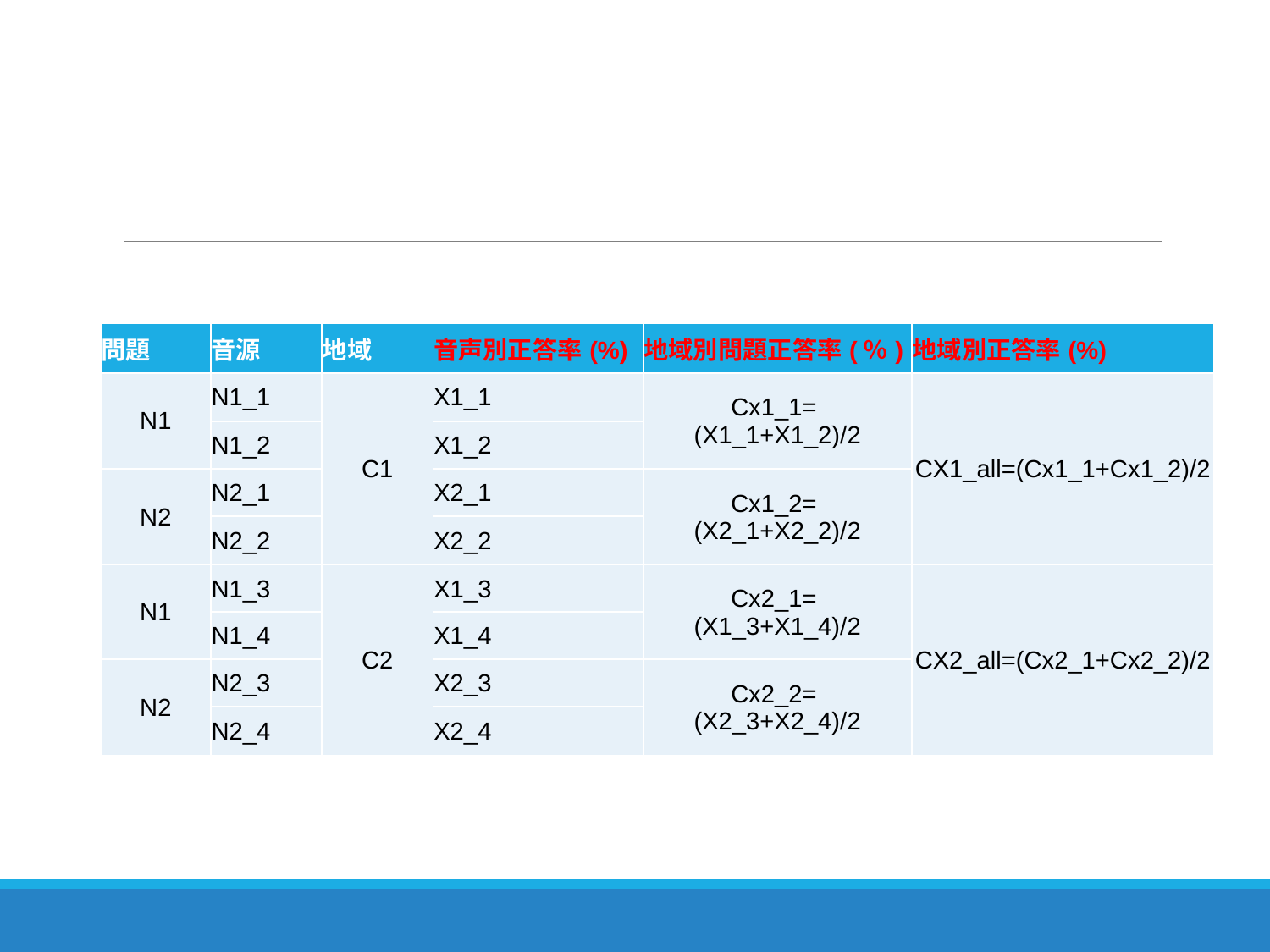

#

| 問題 | 音源 | 地域 | 音声別正答率(%) | 地域別問題正答率(％) | 地域別正答率(%) |
| --- | --- | --- | --- | --- | --- |
| N1 | N1\_1 | C1 | X1\_1 | Cx1\_1= (X1\_1+X1\_2)/2 | CX1\_all=(Cx1\_1+Cx1\_2)/2 |
|  | N1\_2 |  | X1\_2 |  |  |
| N2 | N2\_1 |  | X2\_1 | Cx1\_2= (X2\_1+X2\_2)/2 |  |
|  | N2\_2 |  | X2\_2 |  |  |
| N1 | N1\_3 | C2 | X1\_3 | Cx2\_1= (X1\_3+X1\_4)/2 | CX2\_all=(Cx2\_1+Cx2\_2)/2 |
|  | N1\_4 |  | X1\_4 |  |  |
| N2 | N2\_3 |  | X2\_3 | Cx2\_2= (X2\_3+X2\_4)/2 |  |
|  | N2\_4 |  | X2\_4 |  |  |